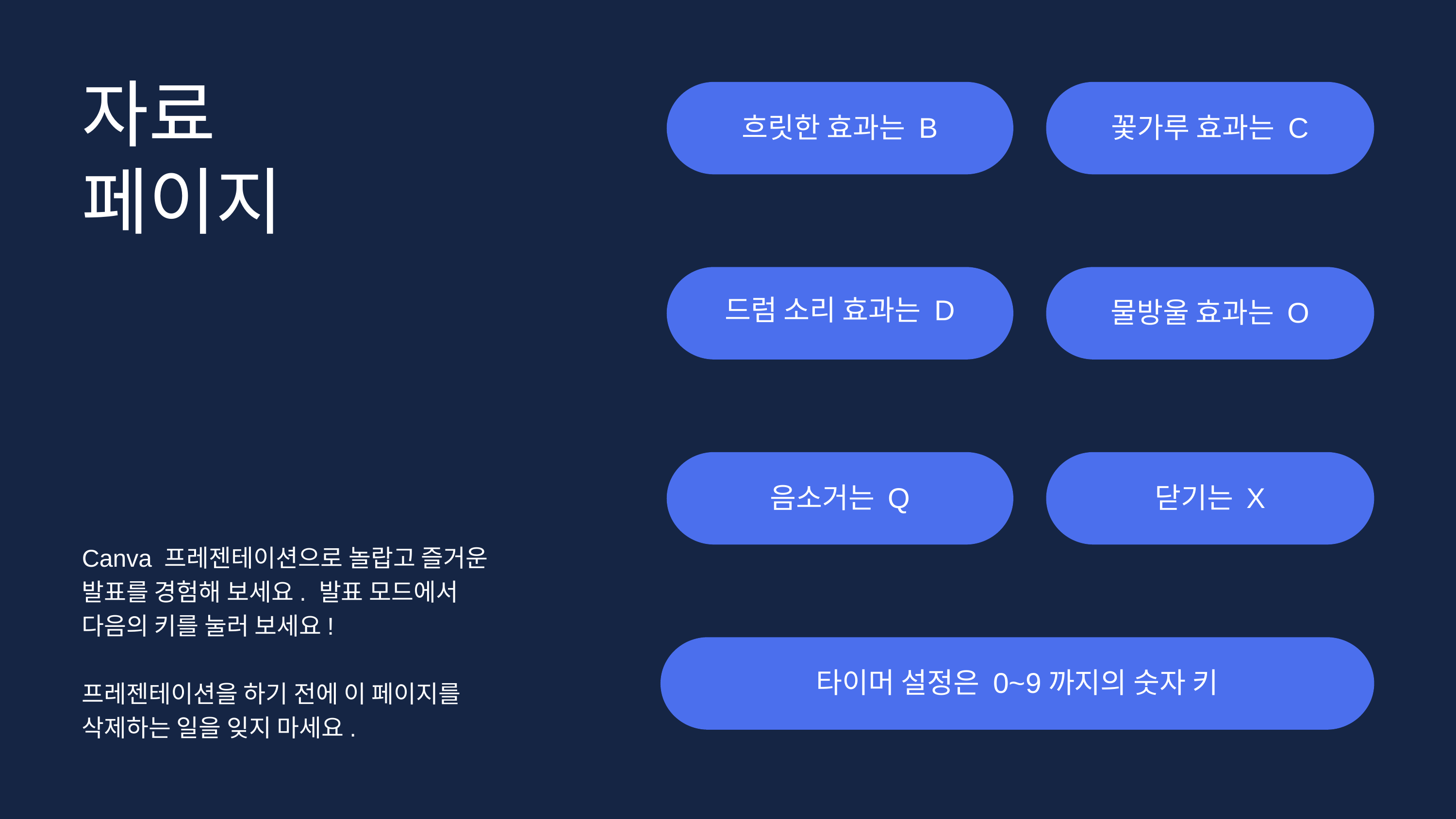

자료
페이지

흐릿한 효과는 B

꽃가루 효과는 C

드럼 소리 효과는 D

물방울 효과는 O

음소거는 Q

닫기는 X
Canva 프레젠테이션으로 놀랍고 즐거운 발표를 경험해 보세요. 발표 모드에서
다음의 키를 눌러 보세요!

프레젠테이션을 하기 전에 이 페이지를 삭제하는 일을 잊지 마세요.

타이머 설정은 0~9까지의 숫자 키